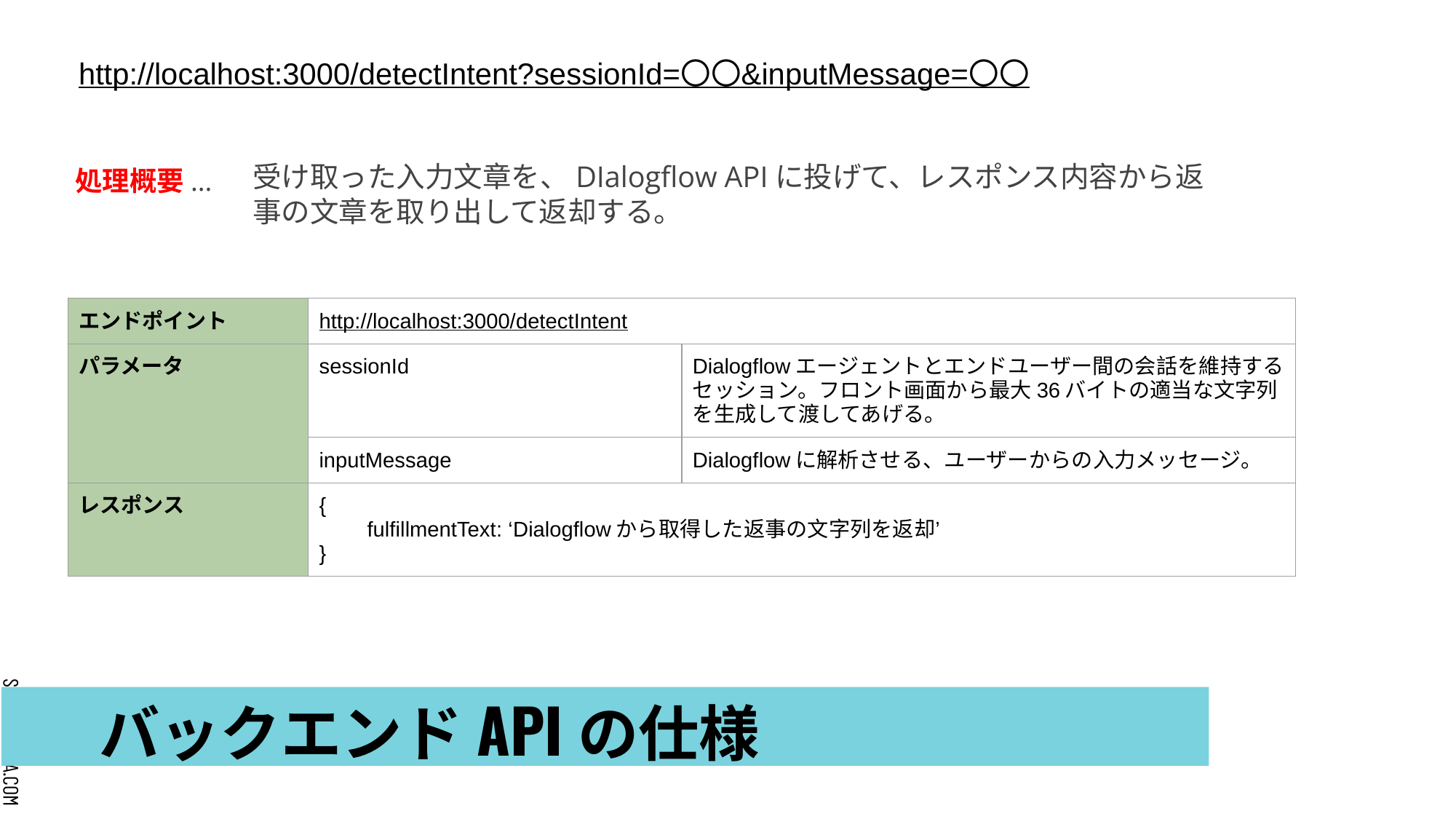

http://localhost:3000/detectIntent?sessionId=〇〇&inputMessage=〇〇

処理概要...
受け取った入力文章を、DIalogflow APIに投げて、レスポンス内容から返事の文章を取り出して返却する。

| エンドポイント | http://localhost:3000/detectIntent |  |
| --- | --- | --- |
| パラメータ | sessionId | Dialogflowエージェントとエンドユーザー間の会話を維持するセッション。フロント画面から最大36バイトの適当な文字列を生成して渡してあげる。 |
|  | inputMessage | Dialogflowに解析させる、ユーザーからの入力メッセージ。 |
| レスポンス | { fulfillmentText: ‘Dialogflowから取得した返事の文字列を返却’ } |  |
# バックエンドAPIの仕様